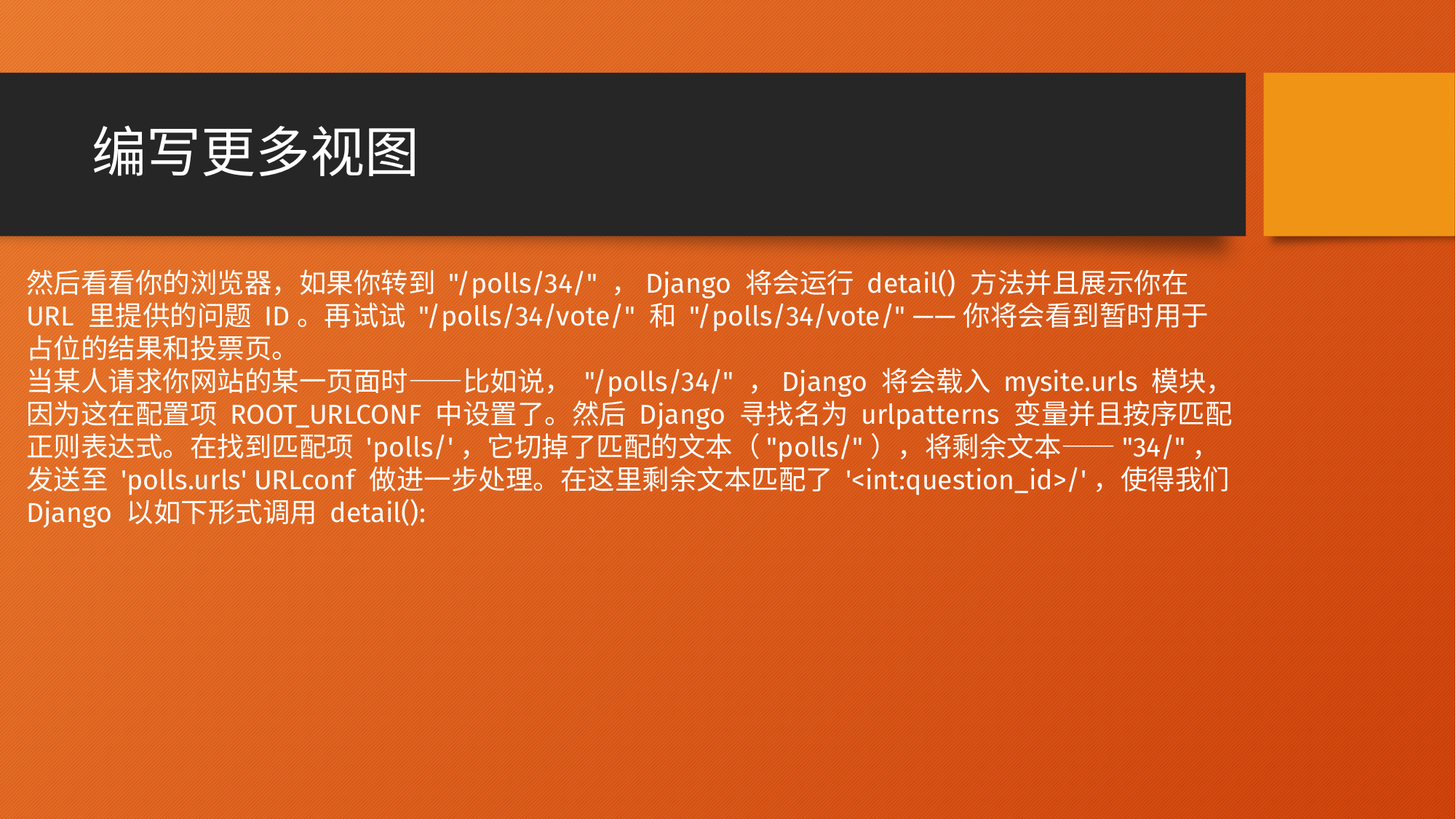

# 编写更多视图
然后看看你的浏览器，如果你转到 "/polls/34/" ，Django 将会运行 detail() 方法并且展示你在 URL 里提供的问题 ID。再试试 "/polls/34/vote/" 和 "/polls/34/vote/" ——你将会看到暂时用于占位的结果和投票页。
当某人请求你网站的某一页面时——比如说， "/polls/34/" ，Django 将会载入 mysite.urls 模块，因为这在配置项 ROOT_URLCONF 中设置了。然后 Django 寻找名为 urlpatterns 变量并且按序匹配正则表达式。在找到匹配项 'polls/'，它切掉了匹配的文本（"polls/"），将剩余文本——"34/"，发送至 'polls.urls' URLconf 做进一步处理。在这里剩余文本匹配了 '<int:question_id>/'，使得我们 Django 以如下形式调用 detail():